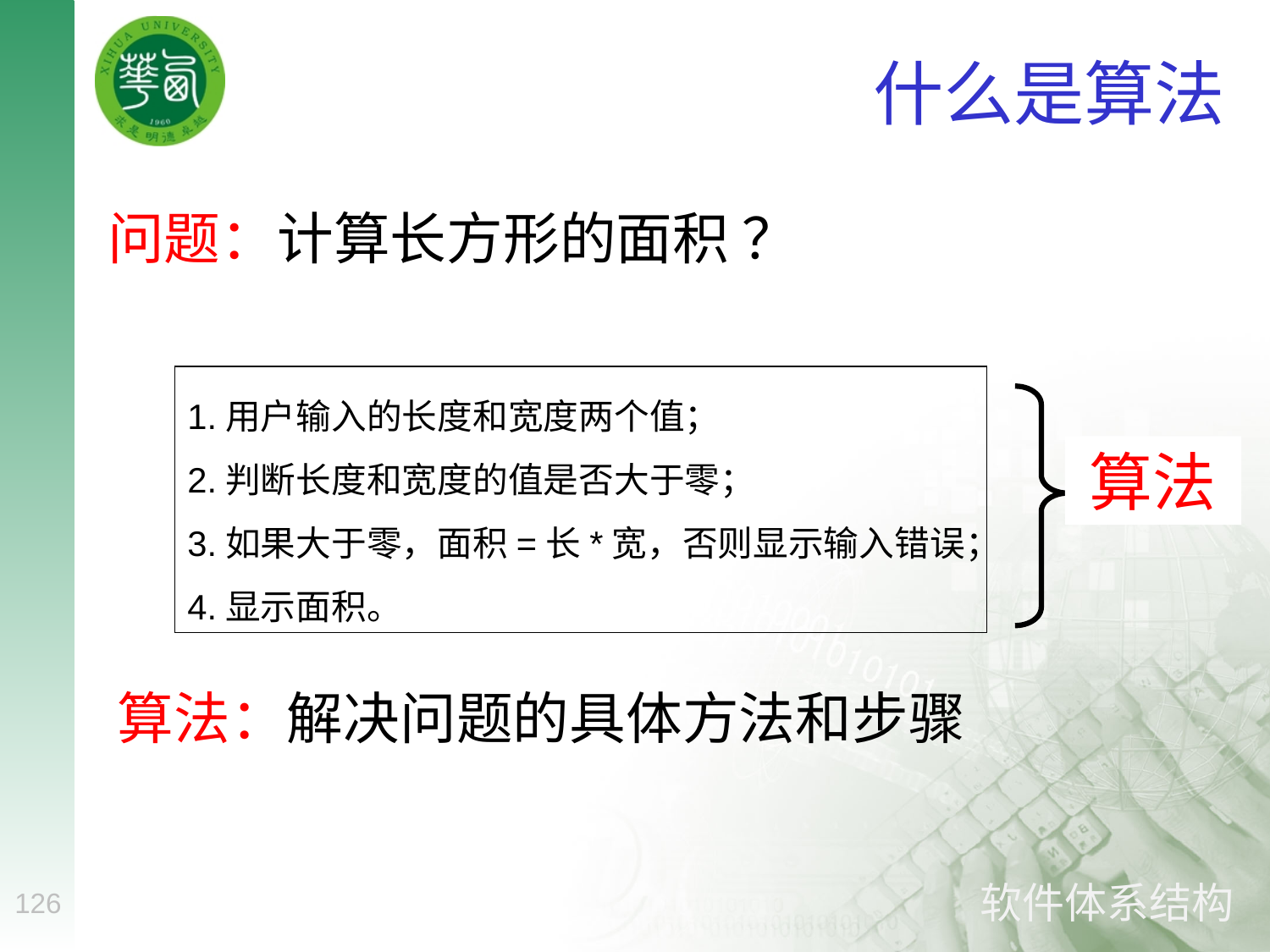

# 什么是算法
问题：计算长方形的面积 ？
1.用户输入的长度和宽度两个值；
2.判断长度和宽度的值是否大于零；
3.如果大于零，面积=长*宽，否则显示输入错误；
4.显示面积。

算法
算法：解决问题的具体方法和步骤
126